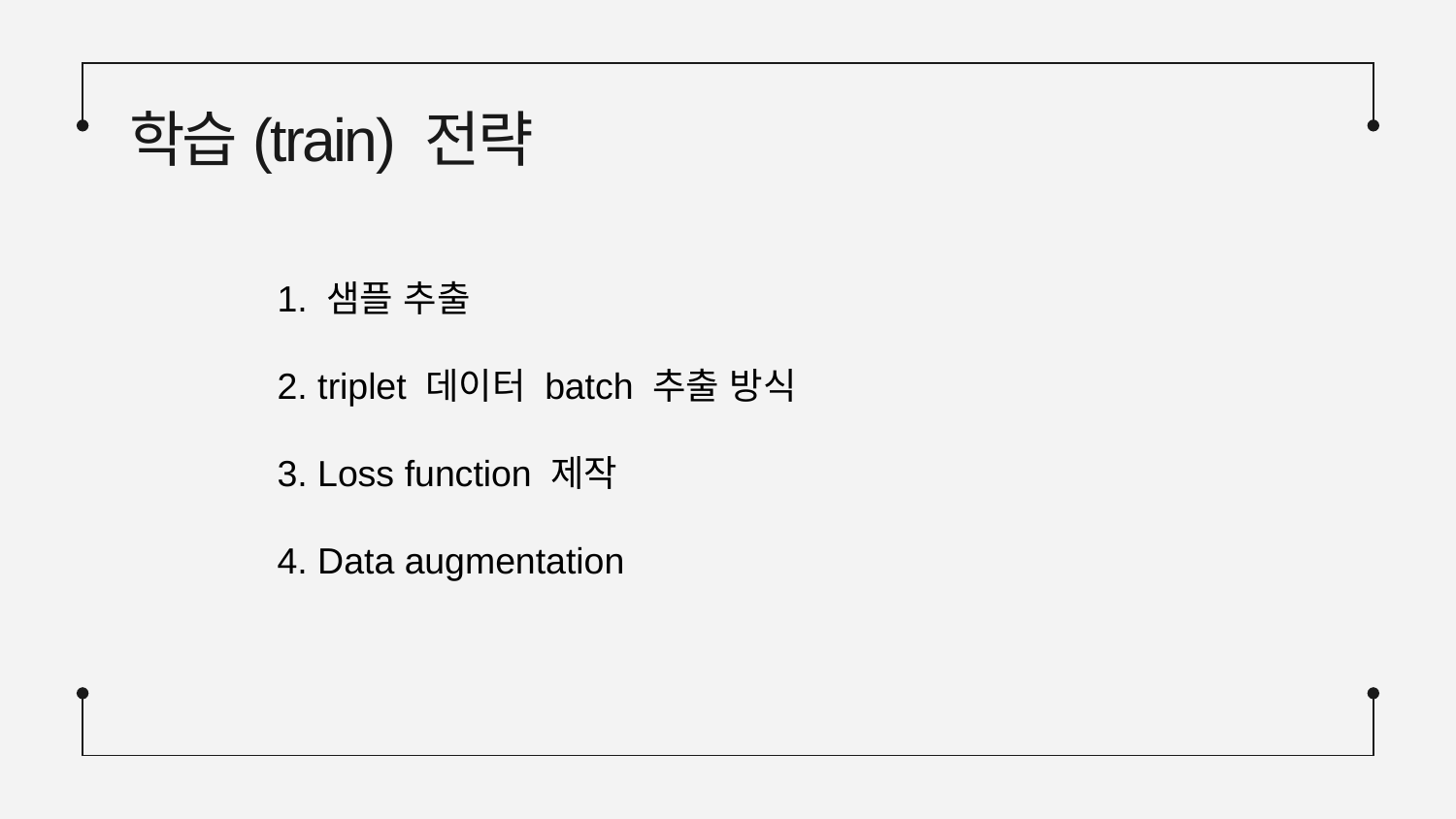

# 학습(train) 전략
1. 샘플 추출

2. triplet 데이터 batch 추출 방식

3. Loss function 제작

4. Data augmentation